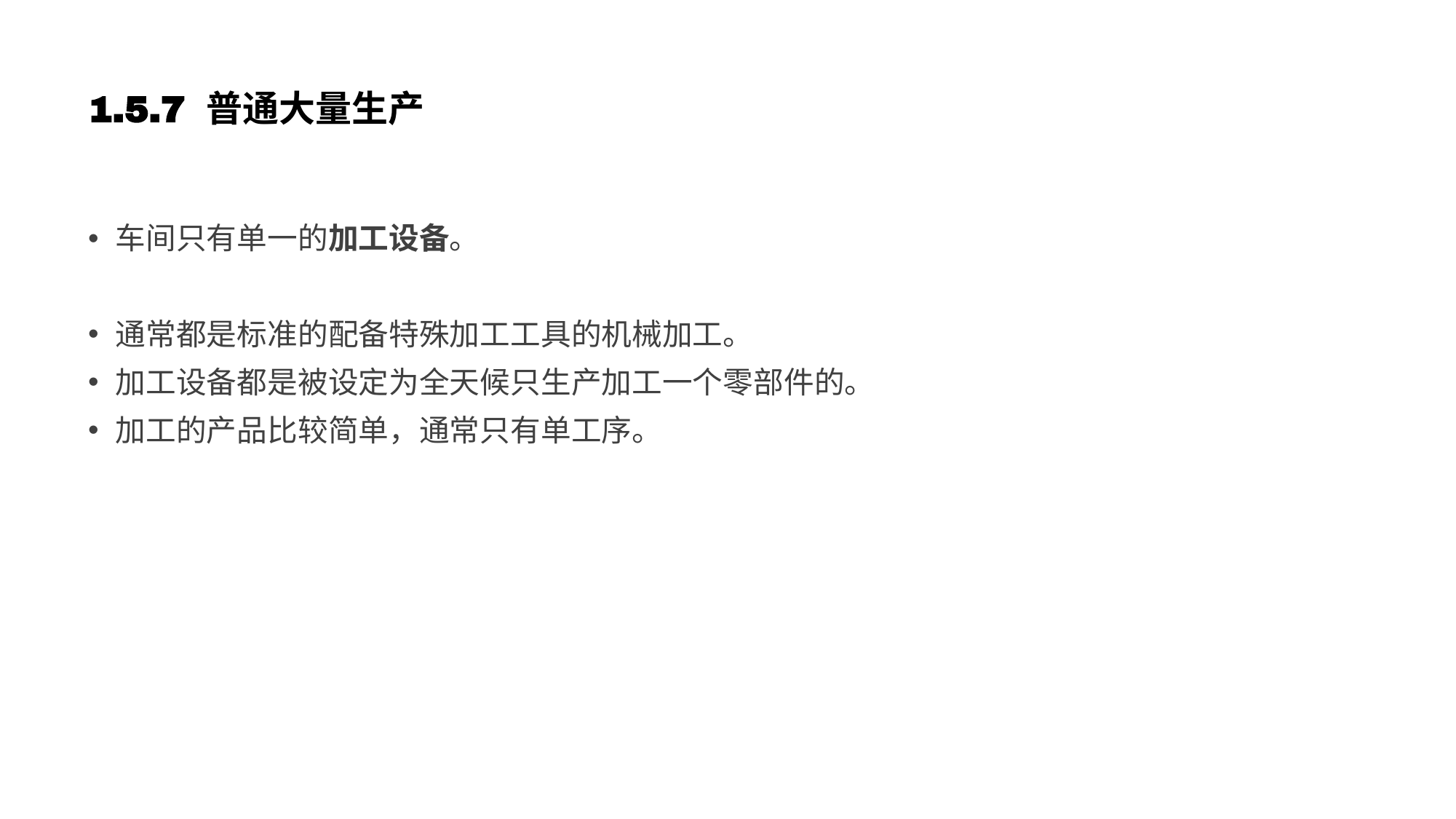

# 1.5.7 普通大量生产
车间只有单一的加工设备。

通常都是标准的配备特殊加工工具的机械加工。
加工设备都是被设定为全天候只生产加工一个零部件的。
加工的产品比较简单，通常只有单工序。